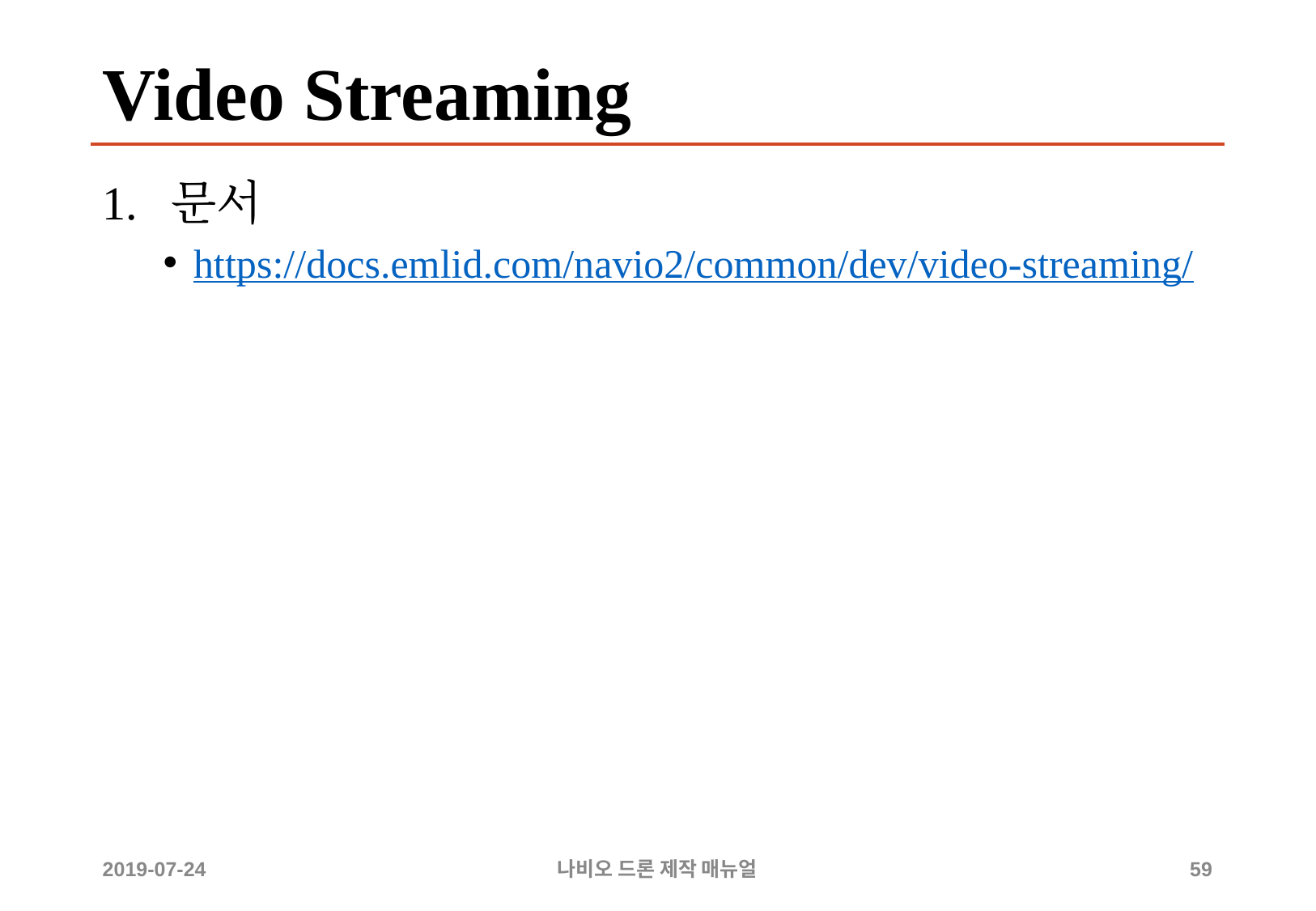

# Video Streaming
문서
https://docs.emlid.com/navio2/common/dev/video-streaming/

2019-07-24
나비오 드론 제작 매뉴얼
59